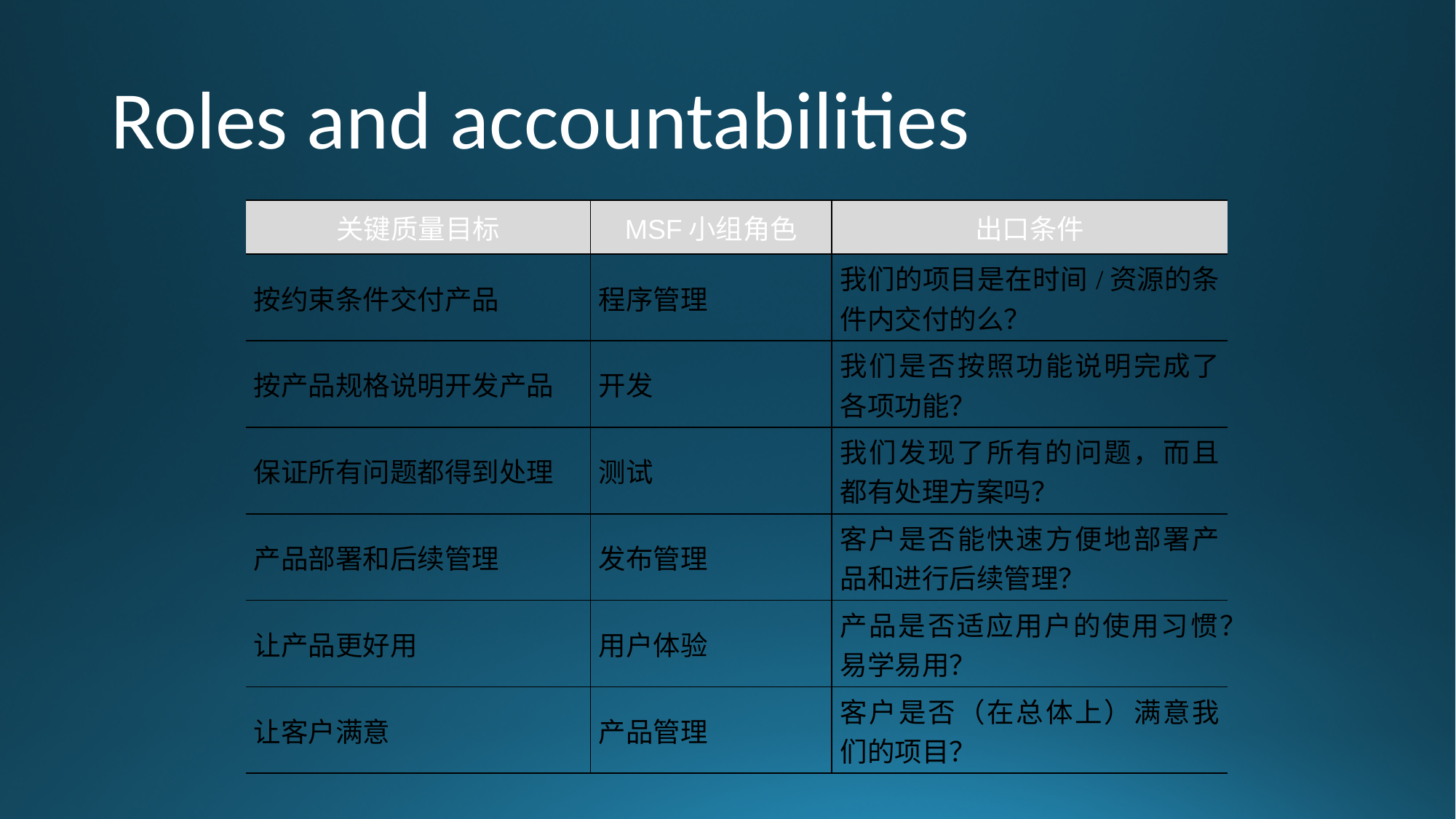

# Roles and accountabilities
| 关键质量目标 | MSF小组角色 | 出口条件 |
| --- | --- | --- |
| 按约束条件交付产品 | 程序管理 | 我们的项目是在时间/资源的条件内交付的么？ |
| 按产品规格说明开发产品 | 开发 | 我们是否按照功能说明完成了各项功能？ |
| 保证所有问题都得到处理 | 测试 | 我们发现了所有的问题，而且都有处理方案吗？ |
| 产品部署和后续管理 | 发布管理 | 客户是否能快速方便地部署产品和进行后续管理？ |
| 让产品更好用 | 用户体验 | 产品是否适应用户的使用习惯？易学易用？ |
| 让客户满意 | 产品管理 | 客户是否（在总体上）满意我们的项目？ |